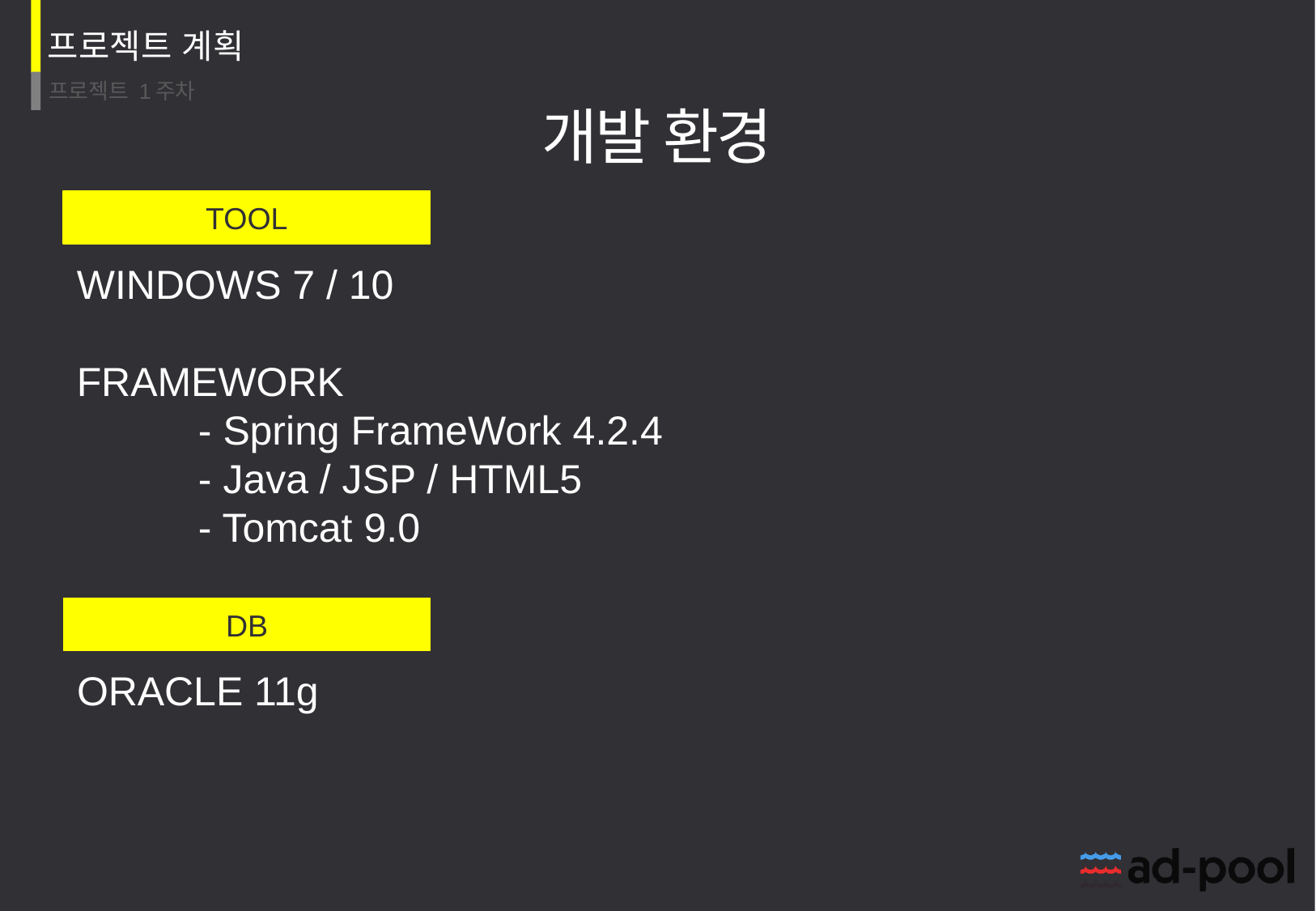

개발 환경
TOOL
WINDOWS 7 / 10

FRAMEWORK
	- Spring FrameWork 4.2.4
	- Java / JSP / HTML5
	- Tomcat 9.0

DB
ORACLE 11g